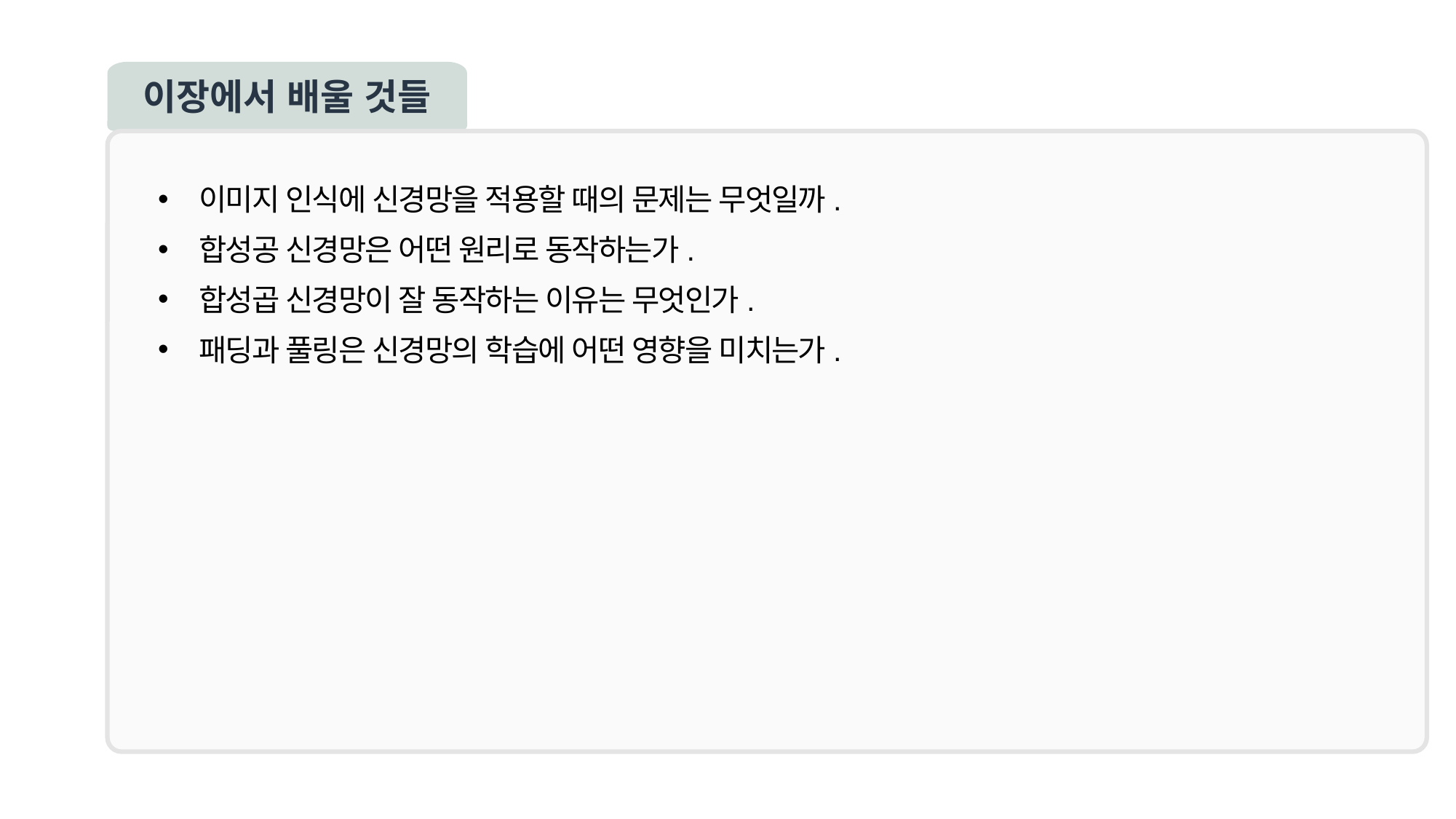

이장에서 배울 것들

이미지 인식에 신경망을 적용할 때의 문제는 무엇일까.
합성공 신경망은 어떤 원리로 동작하는가.
합성곱 신경망이 잘 동작하는 이유는 무엇인가.
패딩과 풀링은 신경망의 학습에 어떤 영향을 미치는가.